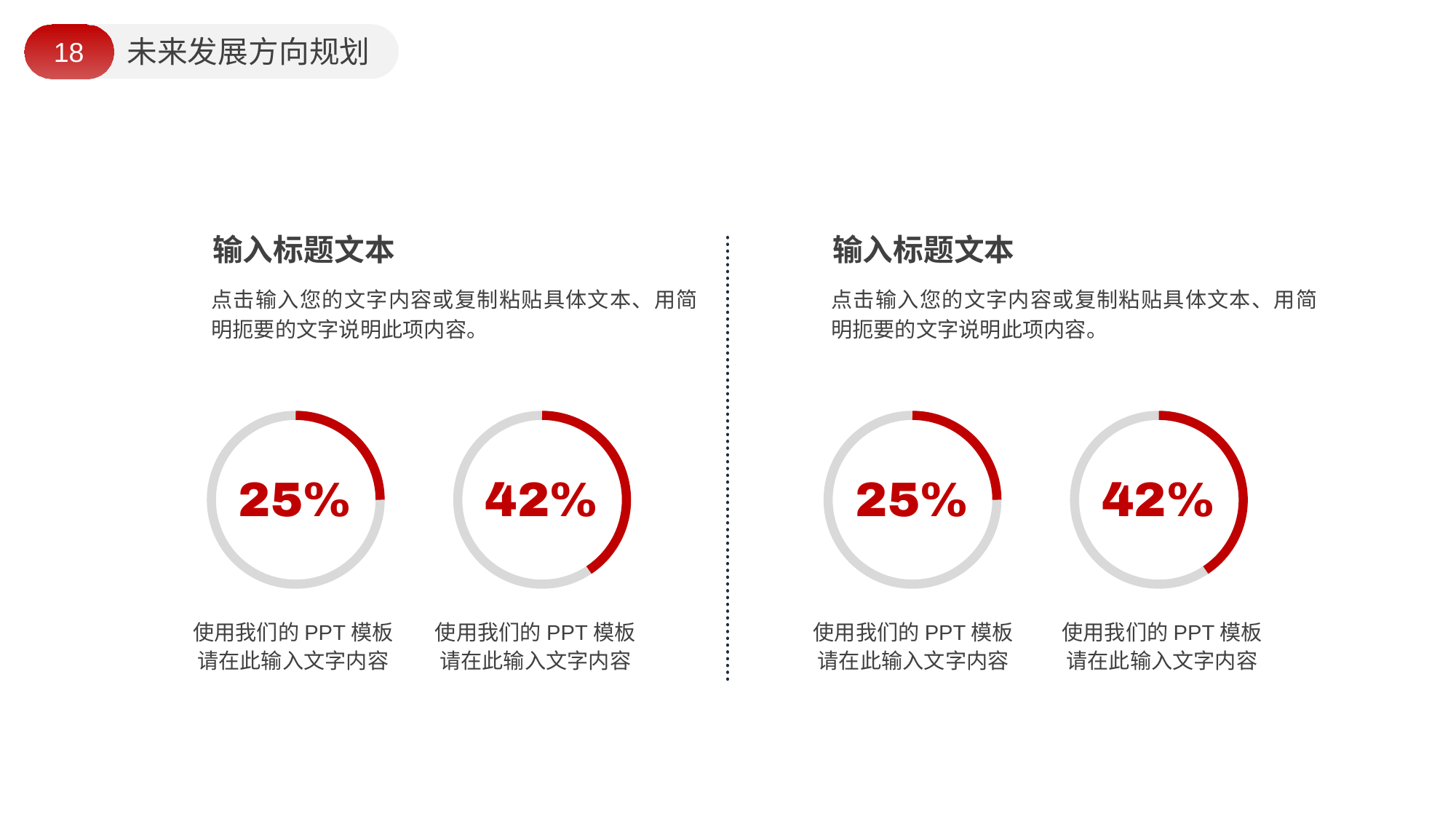

未来发展方向规划
输入标题文本
输入标题文本
点击输入您的文字内容或复制粘贴具体文本、用简明扼要的文字说明此项内容。
点击输入您的文字内容或复制粘贴具体文本、用简明扼要的文字说明此项内容。

25%
42%
25%
42%
使用我们的PPT模板
请在此输入文字内容
使用我们的PPT模板
请在此输入文字内容
使用我们的PPT模板
请在此输入文字内容
使用我们的PPT模板
请在此输入文字内容